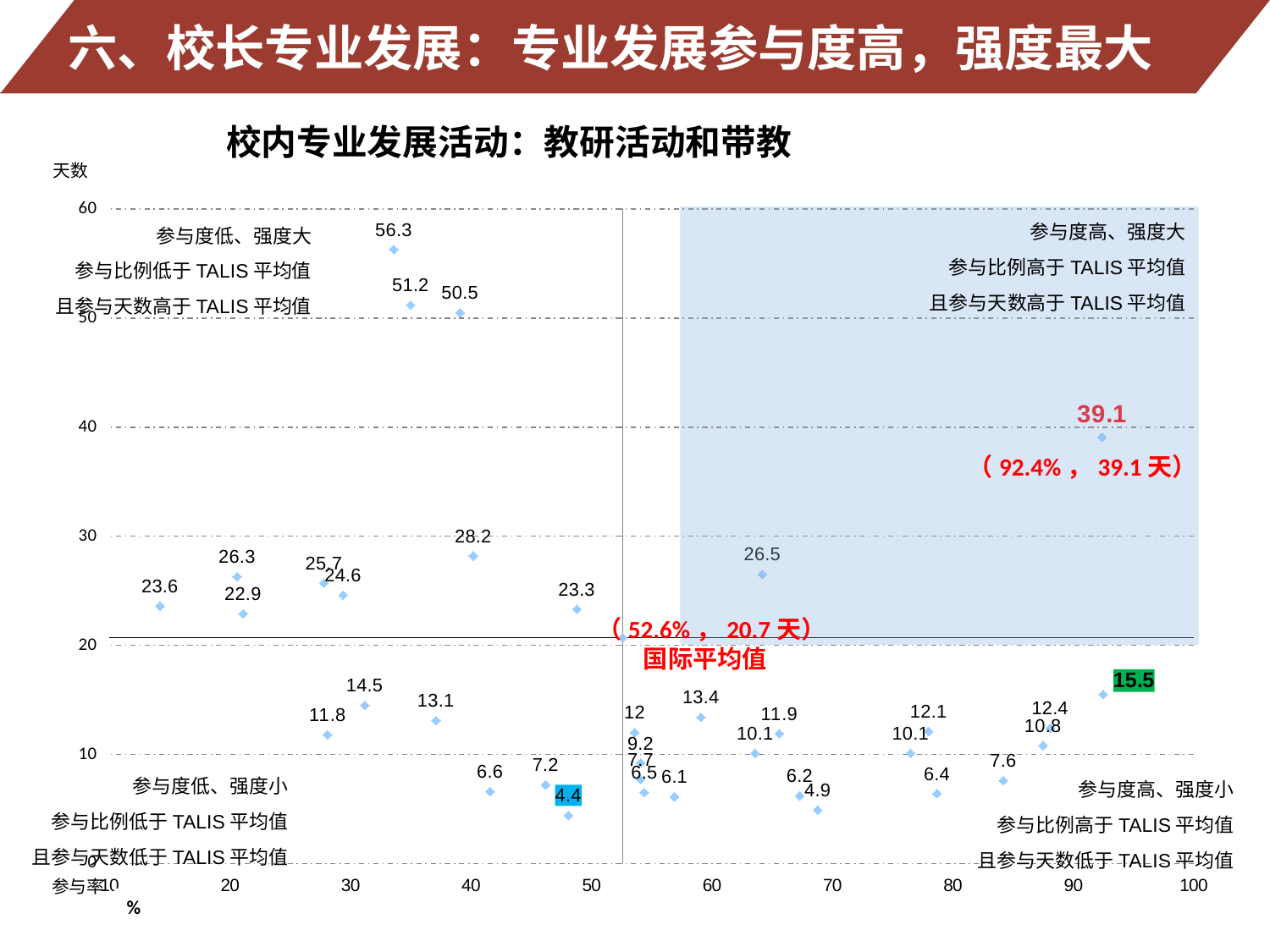

六、校长专业发展：专业发展参与度高，强度最大

### Chart

| Category | 强度（天数） |
|---|---|
校内专业发展活动：教研活动和带教
参与度高、强度大
参与比例高于TALIS平均值
且参与天数高于TALIS平均值

参与度低、强度大
参与比例低于TALIS平均值
且参与天数高于TALIS平均值

（92.4%，39.1天）
（52.6%，20.7天）
       国际平均值
参与度低、强度小
参与比例低于TALIS平均值
且参与天数低于TALIS平均值

参与度高、强度小
参与比例高于TALIS平均值
且参与天数低于TALIS平均值

%